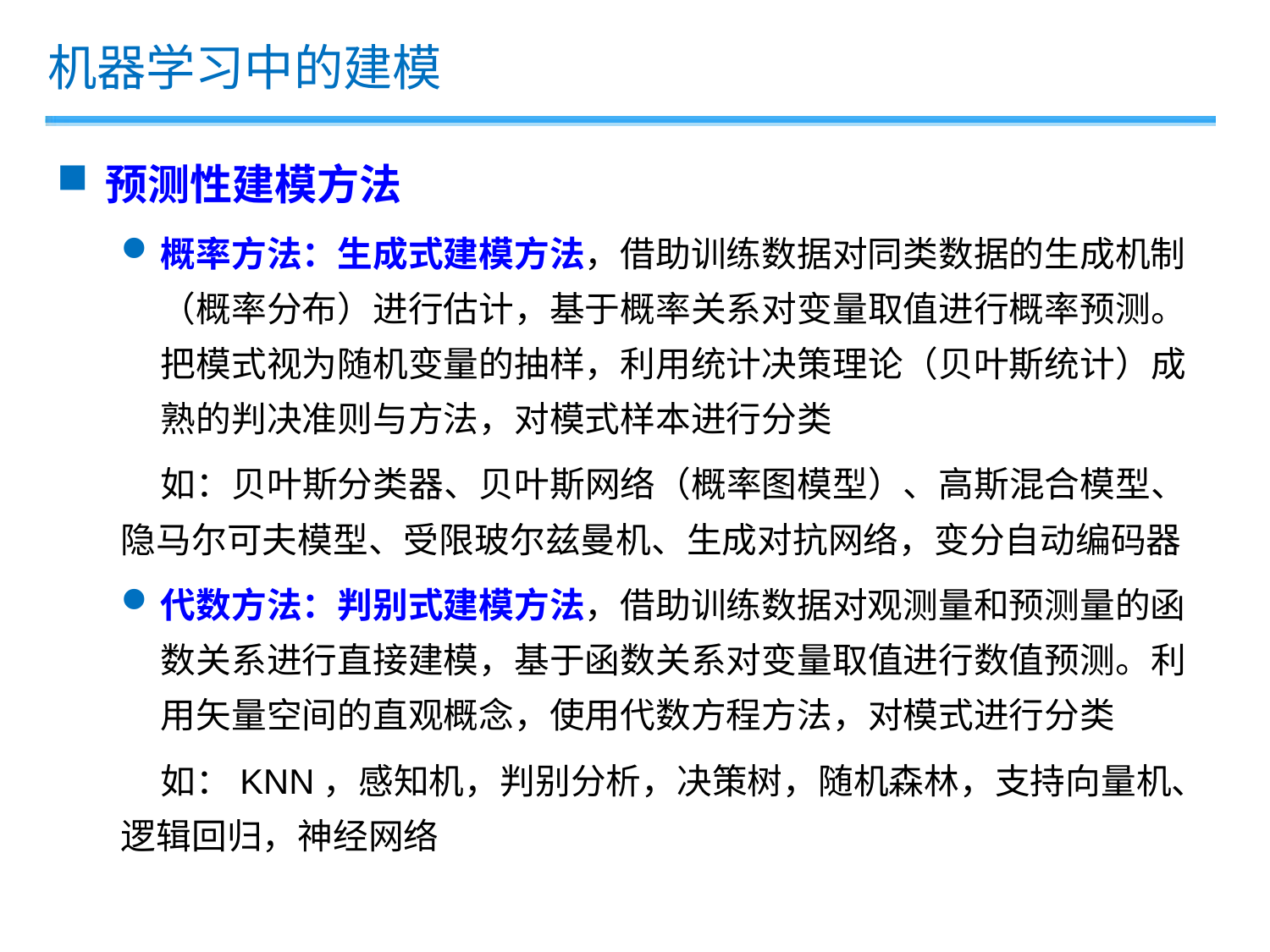

机器学习中的建模
预测性建模方法
概率方法：生成式建模方法，借助训练数据对同类数据的生成机制（概率分布）进行估计，基于概率关系对变量取值进行概率预测。把模式视为随机变量的抽样，利用统计决策理论（贝叶斯统计）成熟的判决准则与方法，对模式样本进行分类
    如：贝叶斯分类器、贝叶斯网络（概率图模型）、高斯混合模型、隐马尔可夫模型、受限玻尔兹曼机、生成对抗网络，变分自动编码器
代数方法：判别式建模方法，借助训练数据对观测量和预测量的函数关系进行直接建模，基于函数关系对变量取值进行数值预测。利用矢量空间的直观概念，使用代数方程方法，对模式进行分类
    如：KNN，感知机，判别分析，决策树，随机森林，支持向量机、逻辑回归，神经网络